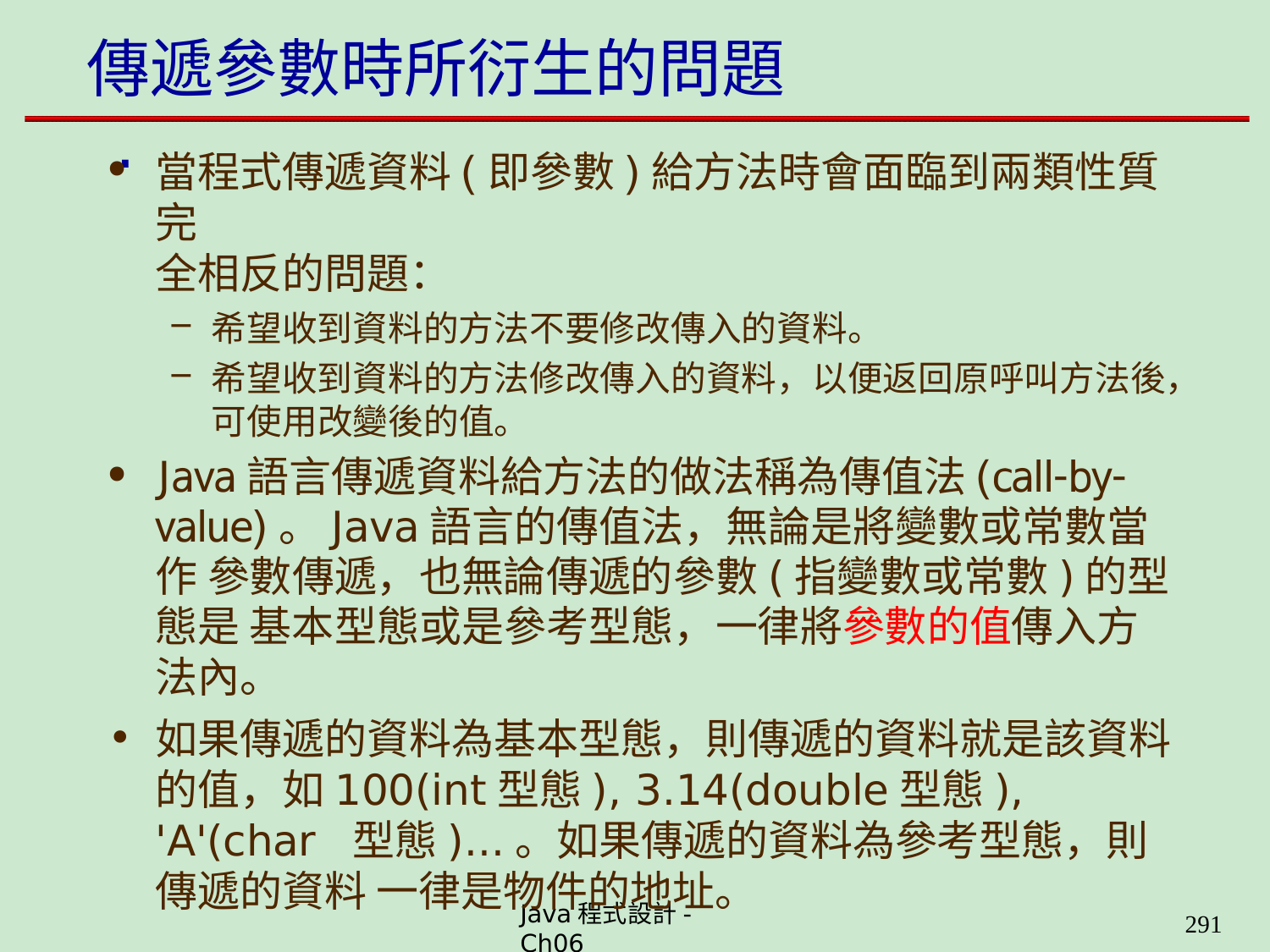

# 傳遞參數時所衍生的問題 .
當程式傳遞資料(即參數)給方法時會面臨到兩類性質完
全相反的問題：
希望收到資料的方法不要修改傳入的資料。
希望收到資料的方法修改傳入的資料，以便返回原呼叫方法後，
可使用改變後的值。
Java語言傳遞資料給方法的做法稱為傳值法(call-by-  value)。Java語言的傳值法，無論是將變數或常數當作 參數傳遞，也無論傳遞的參數(指變數或常數)的型態是 基本型態或是參考型態，一律將參數的值傳入方法內。
如果傳遞的資料為基本型態，則傳遞的資料就是該資料 的值，如100(int型態), 3.14(double型態), 'A'(char  型態)...。如果傳遞的資料為參考型態，則傳遞的資料 一律是物件的地址。
Java程式設計-Ch06
291